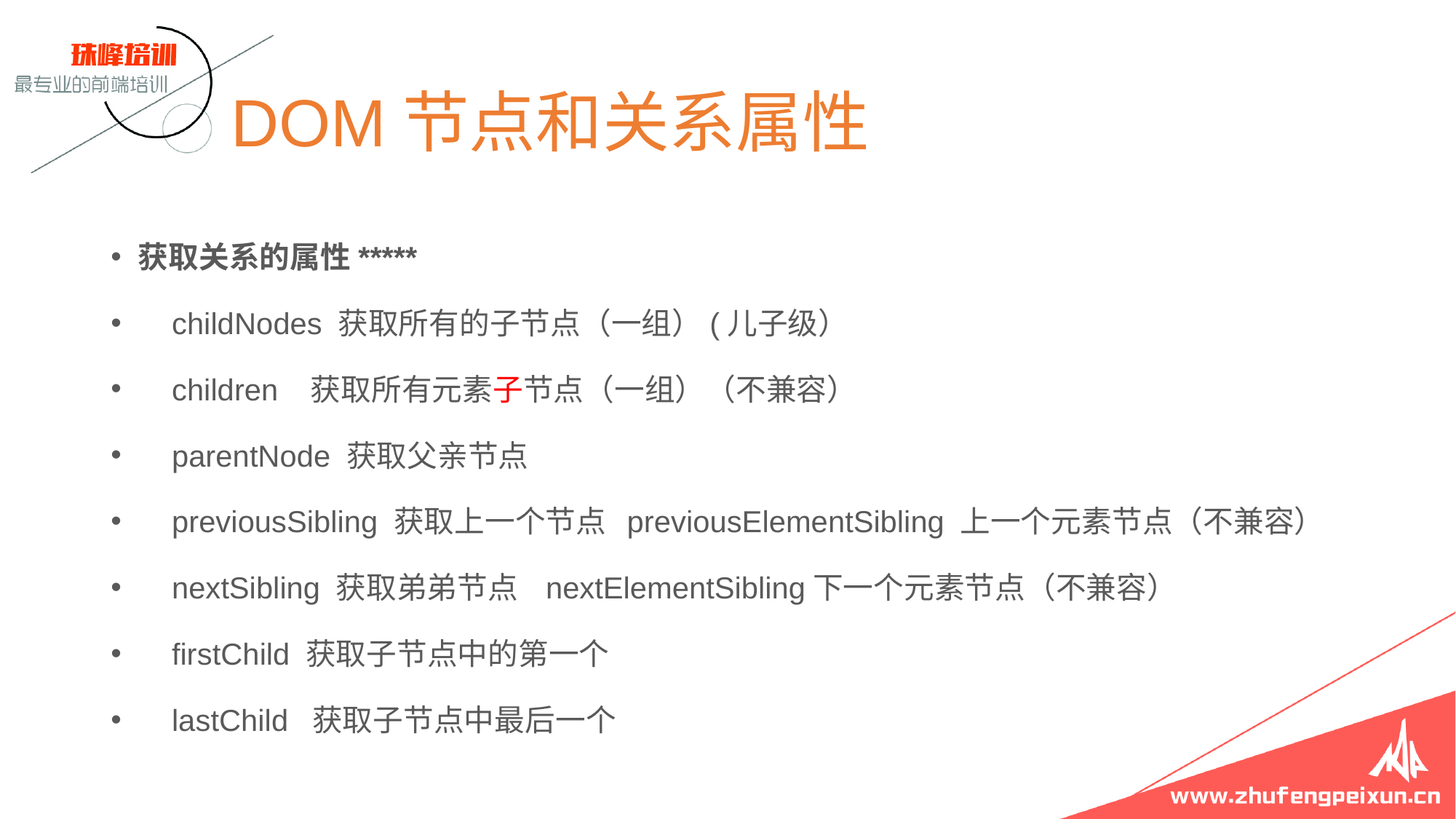

# DOM节点和关系属性
获取关系的属性*****
    childNodes 获取所有的子节点（一组）(儿子级）
    children   获取所有元素子节点（一组）（不兼容）
    parentNode 获取父亲节点
    previousSibling 获取上一个节点  previousElementSibling 上一个元素节点（不兼容）
    nextSibling 获取弟弟节点   nextElementSibling下一个元素节点（不兼容）
    firstChild 获取子节点中的第一个
    lastChild  获取子节点中最后一个